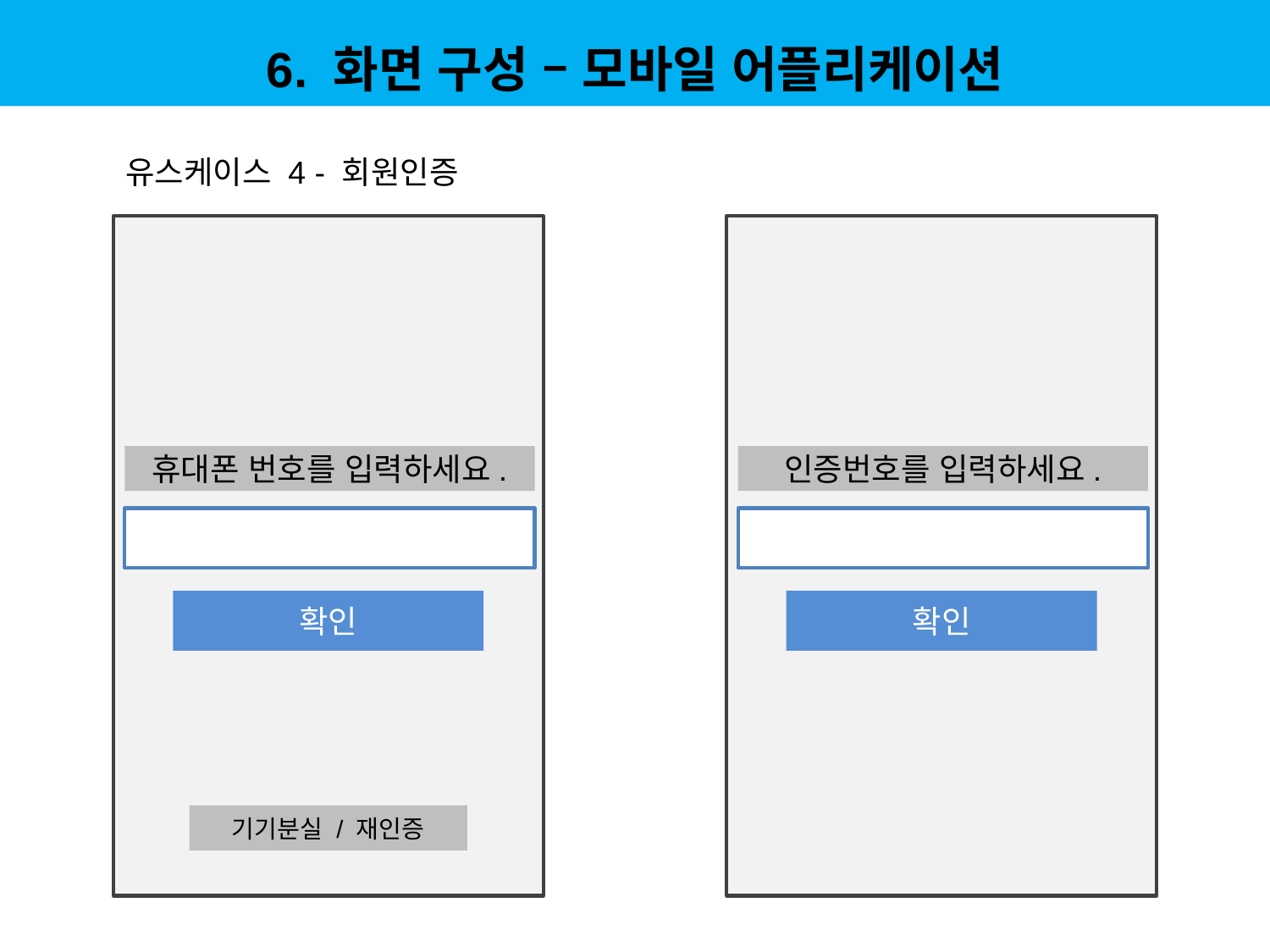

6. 화면 구성 – 모바일 어플리케이션
유스케이스 4 - 회원인증

휴대폰 번호를 입력하세요.
인증번호를 입력하세요.

확인
확인
기기분실 / 재인증